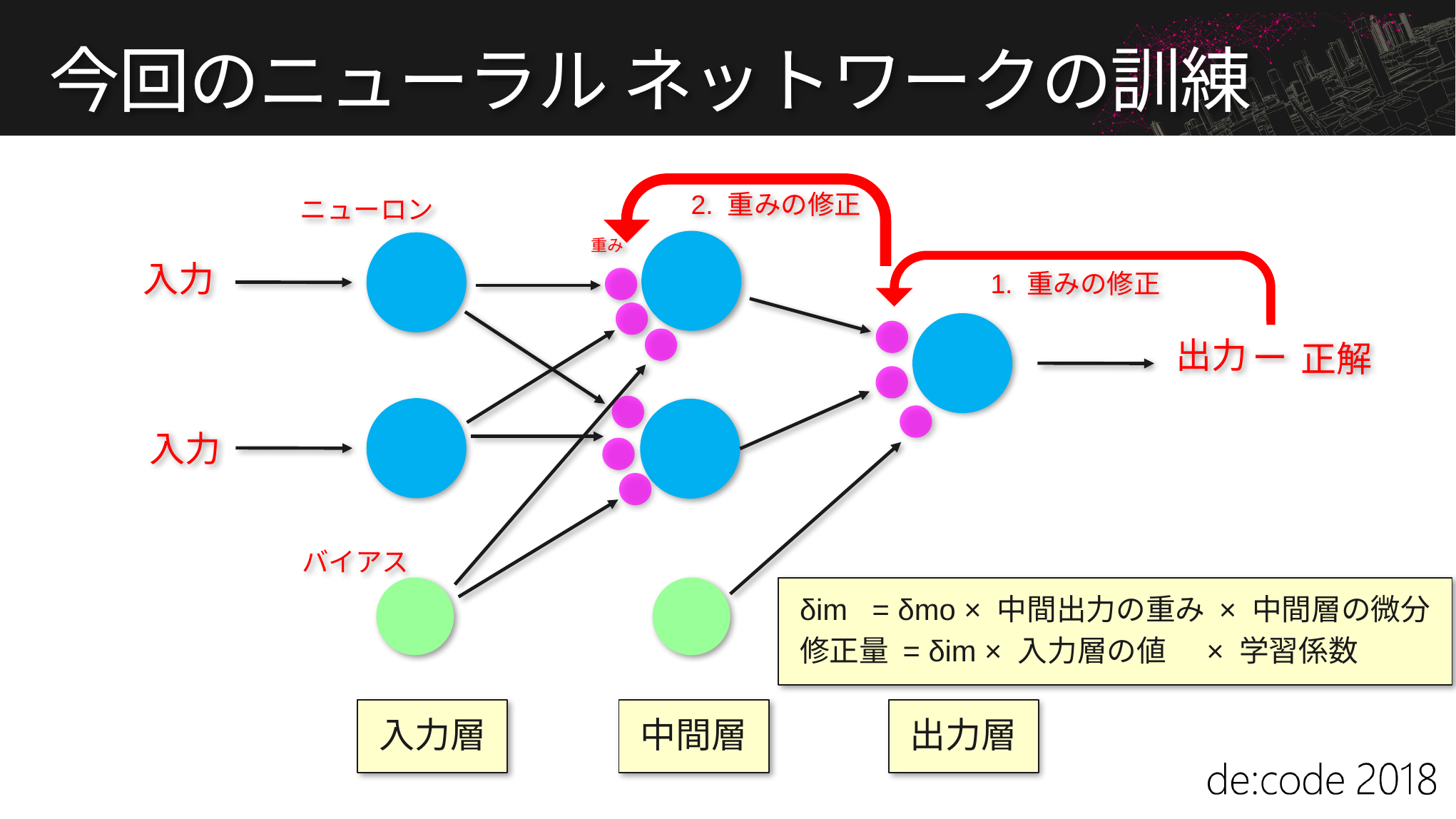

# 今回のニューラル ネットワークの訓練

2. 重みの修正
ニューロン
重み

入力

1. 重みの修正

出力

ー
正解

入力

バイアス

δim   = δmo × 中間出力の重み × 中間層の微分
修正量 = δim × 入力層の値     × 学習係数
入力層
中間層
出力層